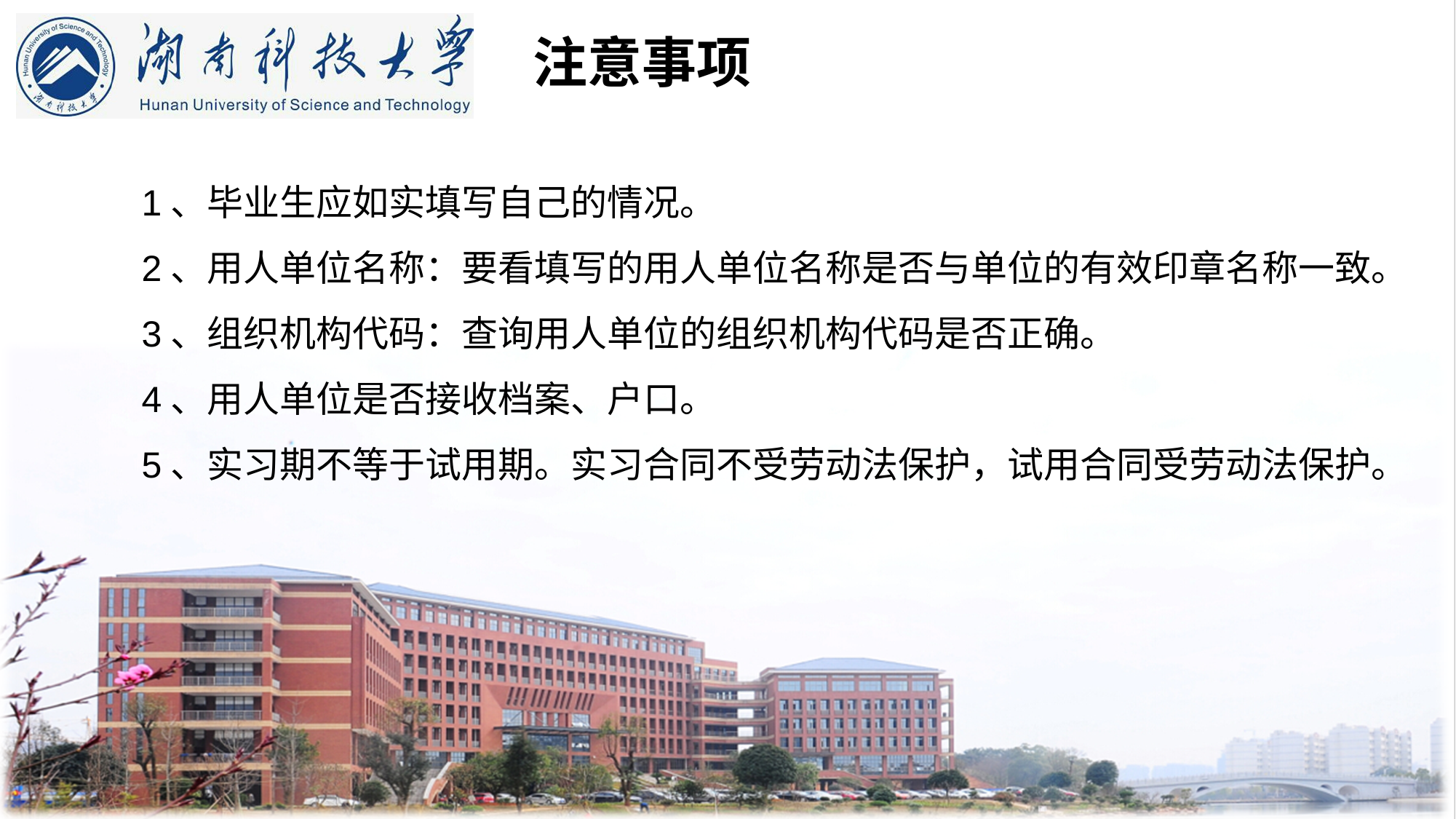

注意事项
1、毕业生应如实填写自己的情况。
2、用人单位名称：要看填写的用人单位名称是否与单位的有效印章名称一致。
3、组织机构代码：查询用人单位的组织机构代码是否正确。
4、用人单位是否接收档案、户口。
5、实习期不等于试用期。实习合同不受劳动法保护，试用合同受劳动法保护。